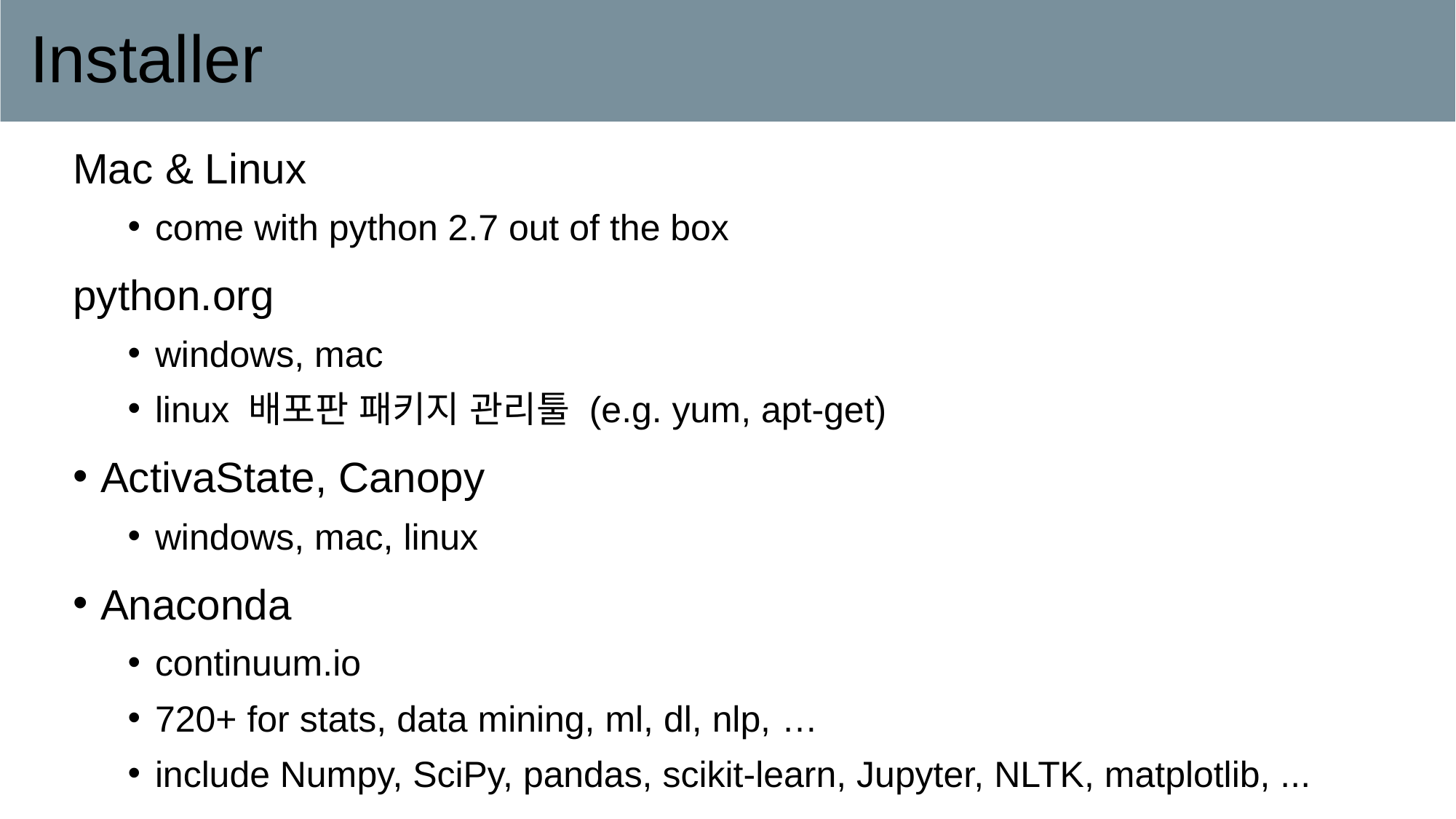

# Installer
Mac & Linux
come with python 2.7 out of the box
python.org
windows, mac
linux 배포판 패키지 관리툴 (e.g. yum, apt-get)
ActivaState, Canopy
windows, mac, linux
Anaconda
continuum.io
720+ for stats, data mining, ml, dl, nlp, …
include Numpy, SciPy, pandas, scikit-learn, Jupyter, NLTK, matplotlib, ...